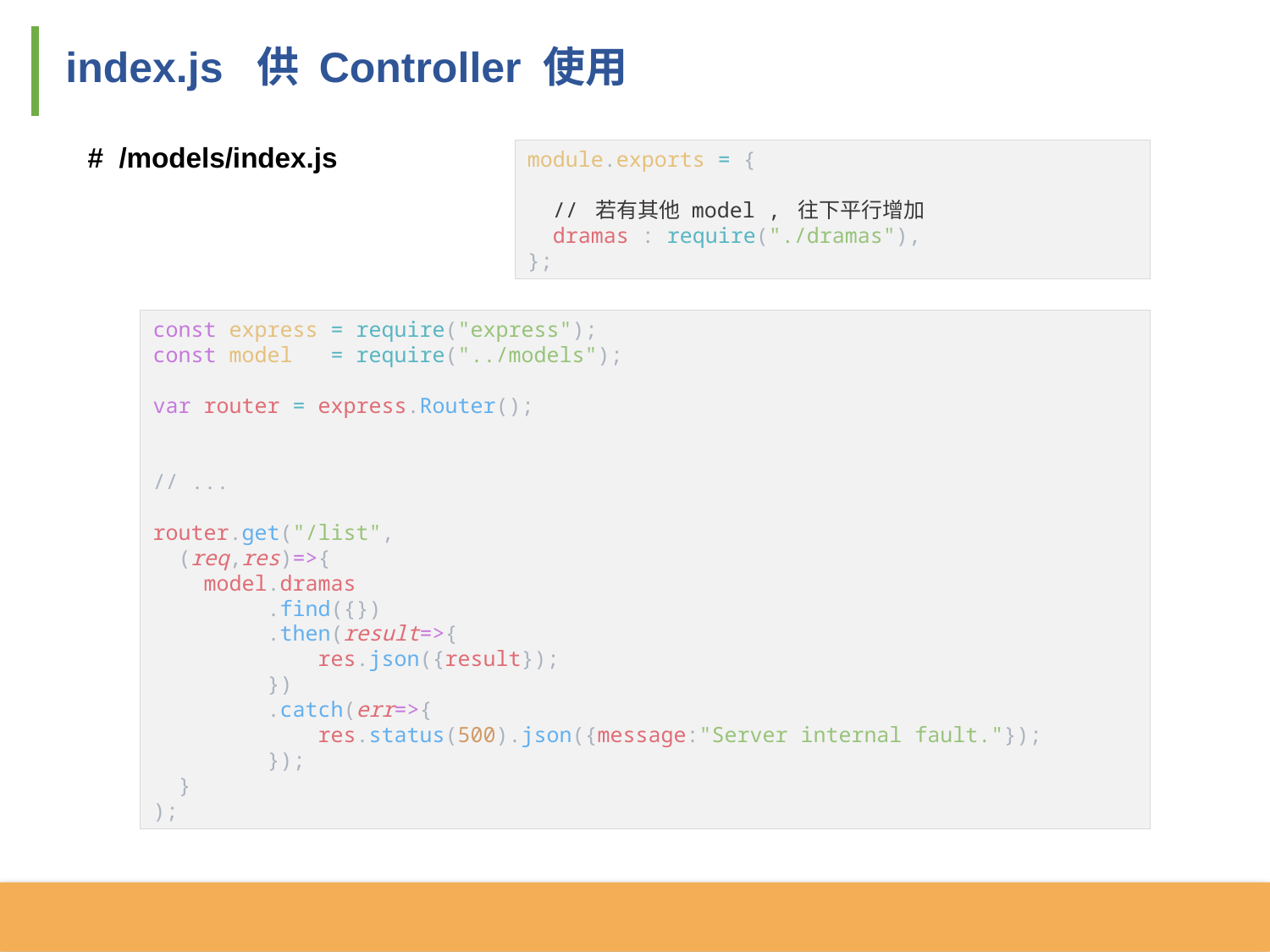

index.js  供 Controller 使用
#  /models/index.js
module.exports = {

  // 若有其他 model , 往下平行增加
  dramas : require("./dramas"),
};
const express = require("express");
const model   = require("../models");
var router = express.Router();
// ...
router.get("/list",
  (req,res)=>{
    model.dramas
         .find({})
         .then(result=>{
             res.json({result});
         })
         .catch(err=>{
             res.status(500).json({message:"Server internal fault."});
         });
  }
);